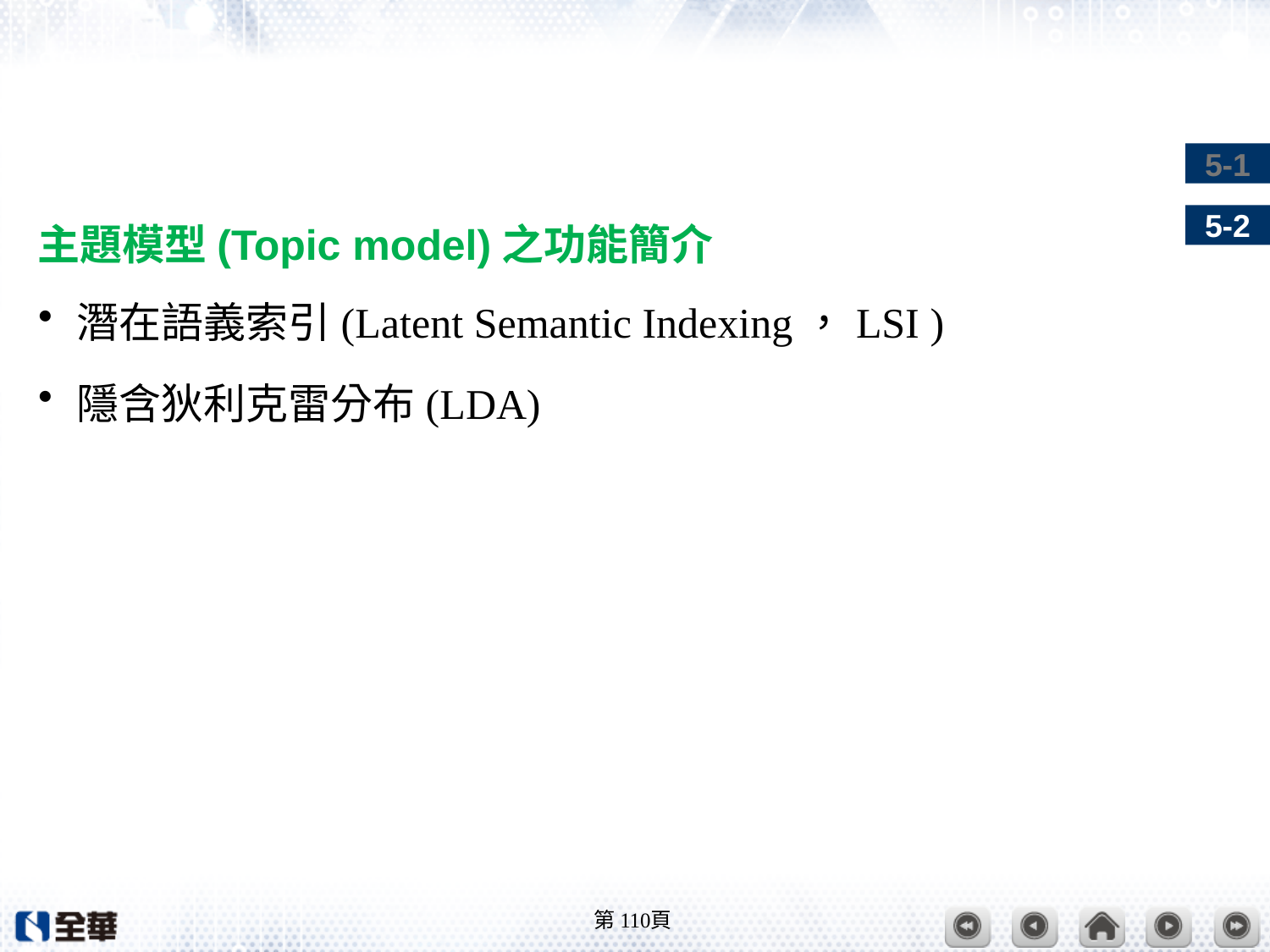

#
主題模型(Topic model)之功能簡介
潛在語義索引(Latent Semantic Indexing，LSI )
隱含狄利克雷分布(LDA)